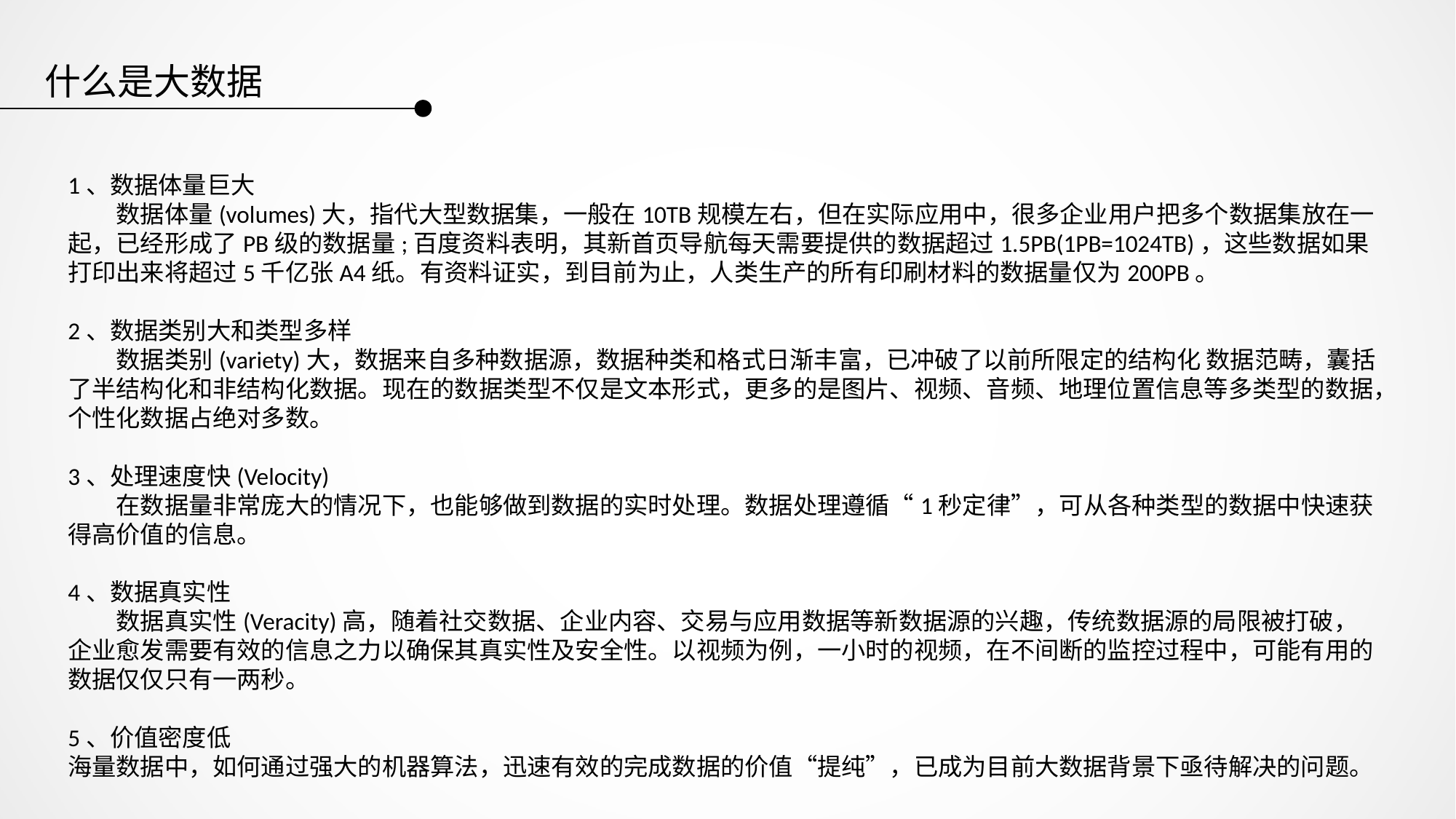

什么是大数据

1、数据体量巨大
　　数据体量(volumes)大，指代大型数据集，一般在10TB规模左右，但在实际应用中，很多企业用户把多个数据集放在一起，已经形成了PB级的数据量;百度资料表明，其新首页导航每天需要提供的数据超过1.5PB(1PB=1024TB)，这些数据如果打印出来将超过5千亿张A4纸。有资料证实，到目前为止，人类生产的所有印刷材料的数据量仅为200PB。
2、数据类别大和类型多样
　　数据类别(variety)大，数据来自多种数据源，数据种类和格式日渐丰富，已冲破了以前所限定的结构化 数据范畴，囊括了半结构化和非结构化数据。现在的数据类型不仅是文本形式，更多的是图片、视频、音频、地理位置信息等多类型的数据，个性化数据占绝对多数。
3、处理速度快(Velocity)
　　在数据量非常庞大的情况下，也能够做到数据的实时处理。数据处理遵循“1秒定律”，可从各种类型的数据中快速获得高价值的信息。
4、数据真实性
　　数据真实性(Veracity)高，随着社交数据、企业内容、交易与应用数据等新数据源的兴趣，传统数据源的局限被打破，企业愈发需要有效的信息之力以确保其真实性及安全性。以视频为例，一小时的视频，在不间断的监控过程中，可能有用的数据仅仅只有一两秒。

5、价值密度低
海量数据中，如何通过强大的机器算法，迅速有效的完成数据的价值“提纯”，已成为目前大数据背景下亟待解决的问题。